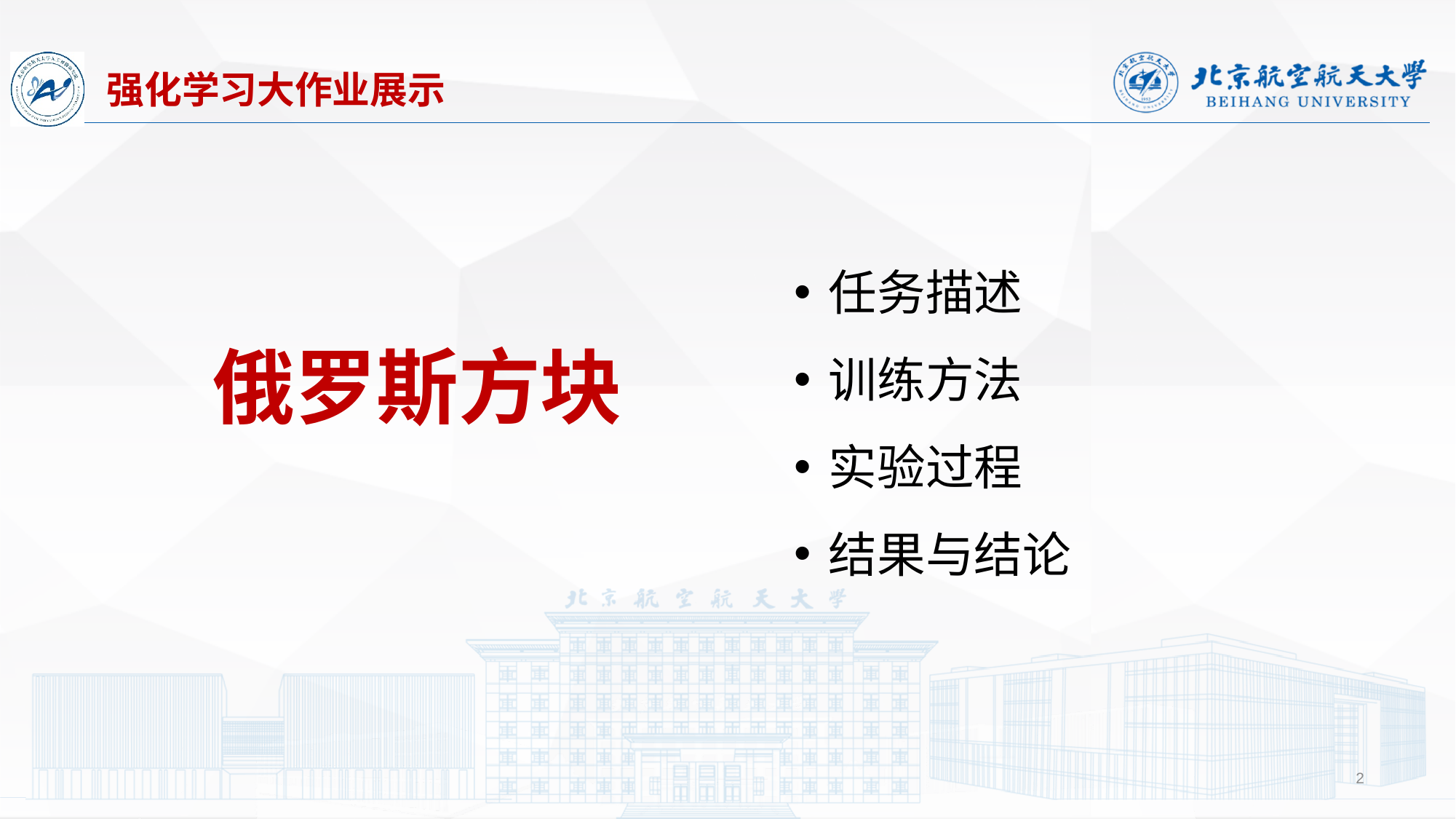

强化学习大作业展示
任务描述
训练方法
实验过程
结果与结论
俄罗斯方块
2